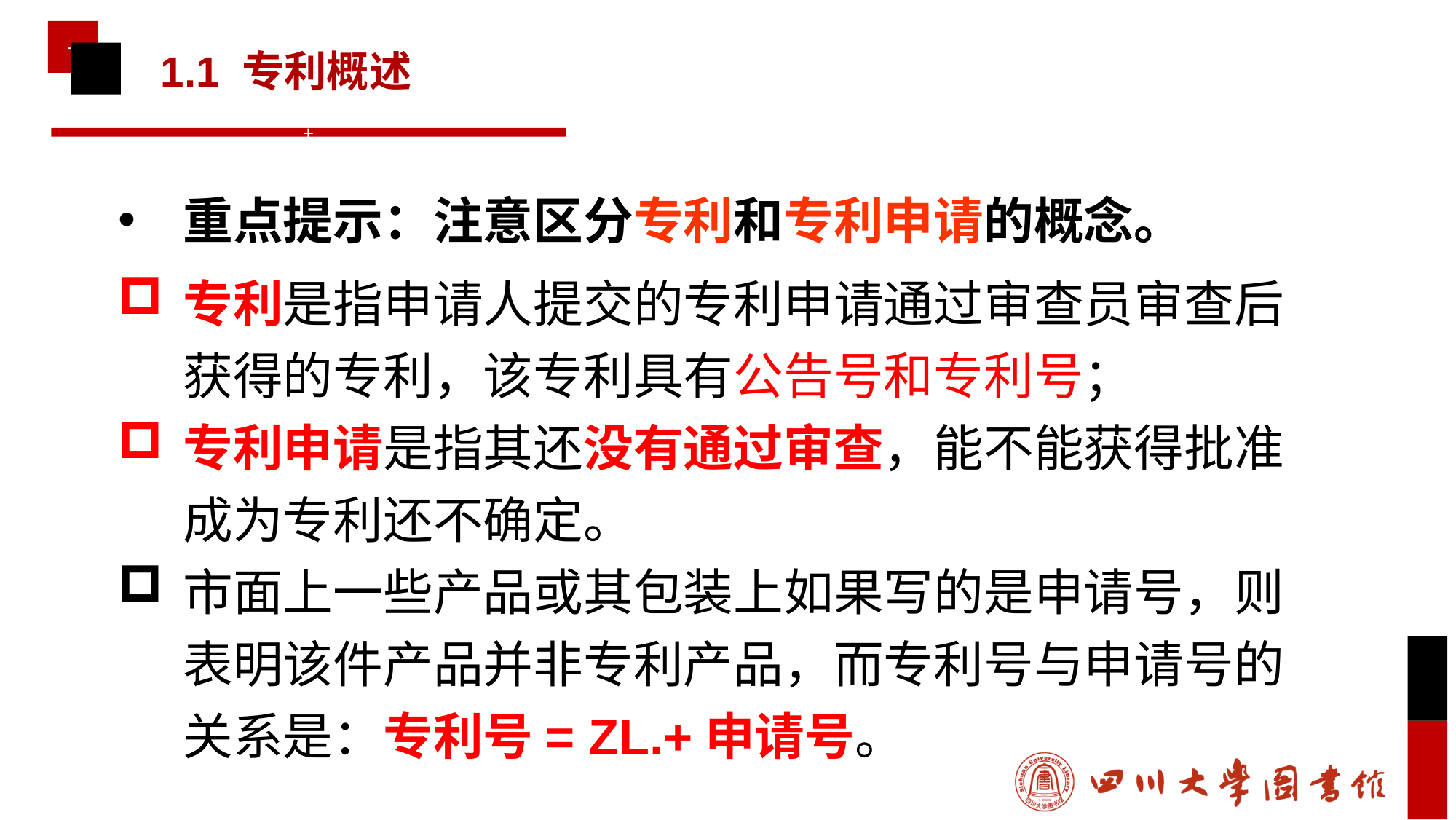

# 1.1 专利概述

重点提示：注意区分专利和专利申请的概念。
专利是指申请人提交的专利申请通过审查员审查后获得的专利，该专利具有公告号和专利号；
专利申请是指其还没有通过审查，能不能获得批准成为专利还不确定。
市面上一些产品或其包装上如果写的是申请号，则表明该件产品并非专利产品，而专利号与申请号的关系是：专利号= ZL.+申请号。